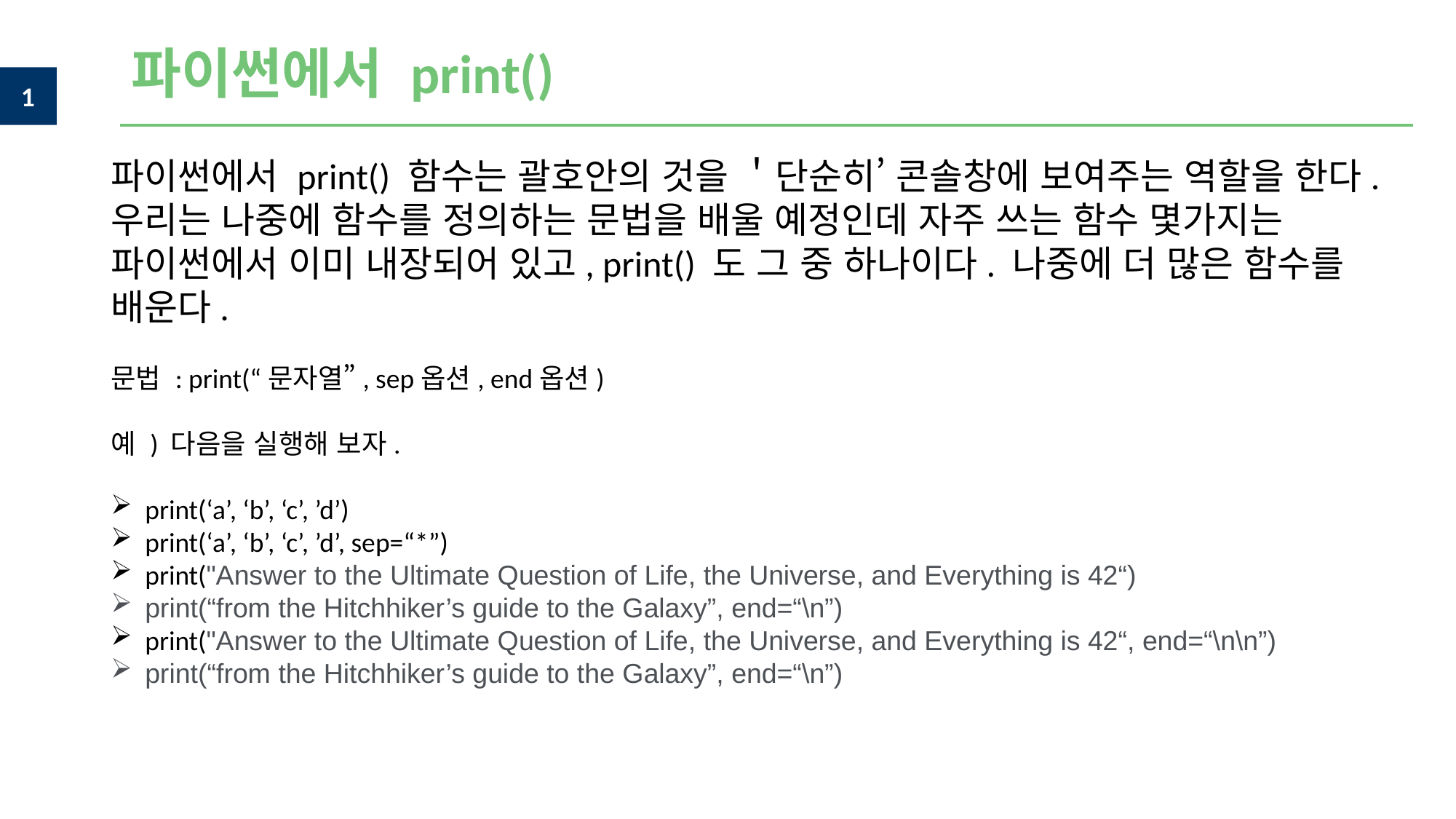

파이썬에서 print()
파이썬에서 print() 함수는 괄호안의 것을 ＇단순히’ 콘솔창에 보여주는 역할을 한다. 우리는 나중에 함수를 정의하는 문법을 배울 예정인데 자주 쓰는 함수 몇가지는 파이썬에서 이미 내장되어 있고, print() 도 그 중 하나이다. 나중에 더 많은 함수를 배운다.

문법 : print(“문자열”, sep옵션, end옵션)

예 ) 다음을 실행해 보자.

print(‘a’, ‘b’, ‘c’, ’d’)
print(‘a’, ‘b’, ‘c’, ’d’, sep=“*”)
print("Answer to the Ultimate Question of Life, the Universe, and Everything is 42“)
print(“from the Hitchhiker’s guide to the Galaxy”, end=“\n”)
print("Answer to the Ultimate Question of Life, the Universe, and Everything is 42“, end=“\n\n”)
print(“from the Hitchhiker’s guide to the Galaxy”, end=“\n”)